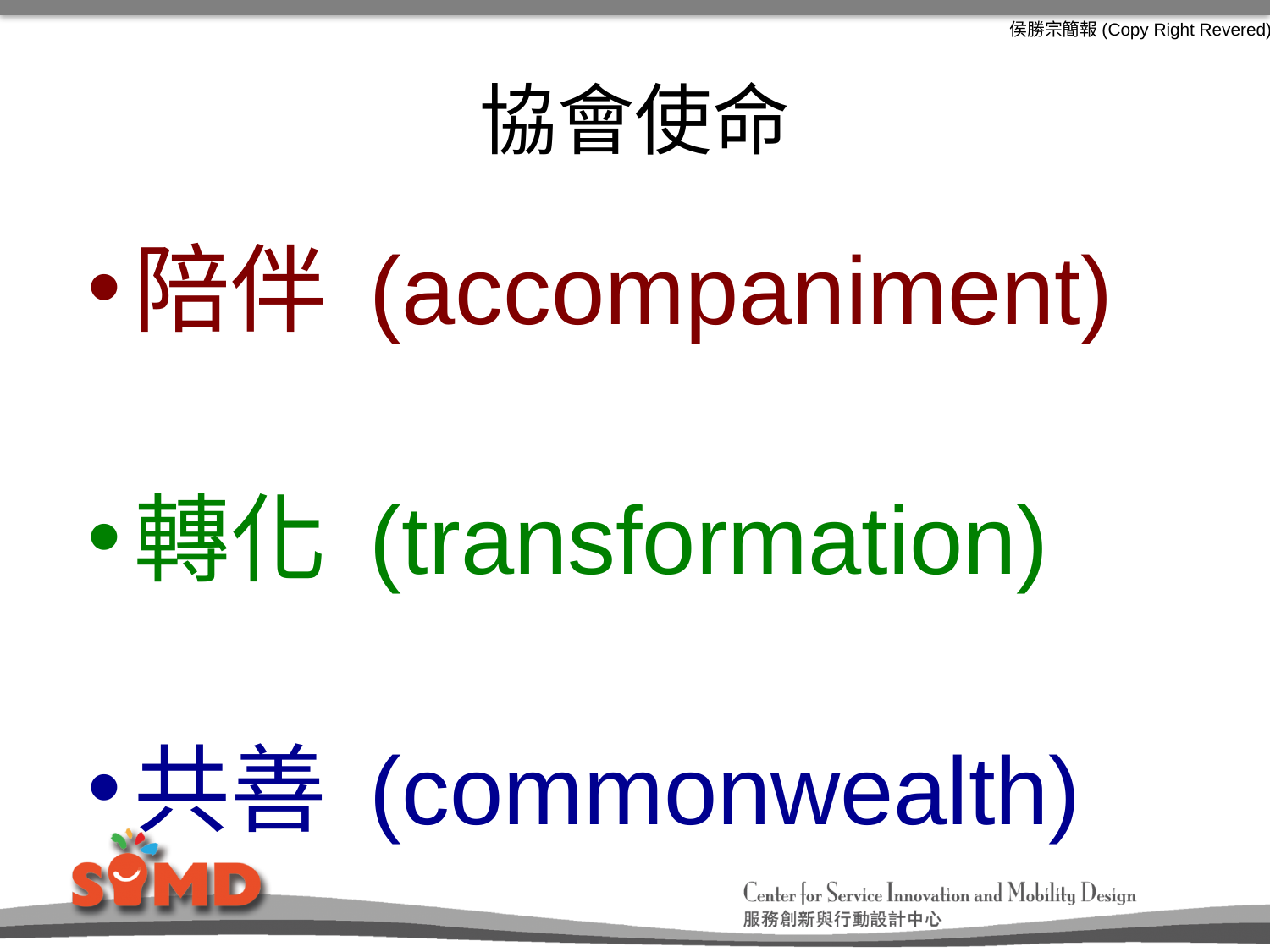

# 協會使命
陪伴 (accompaniment)
轉化 (transformation)
共善 (commonwealth)